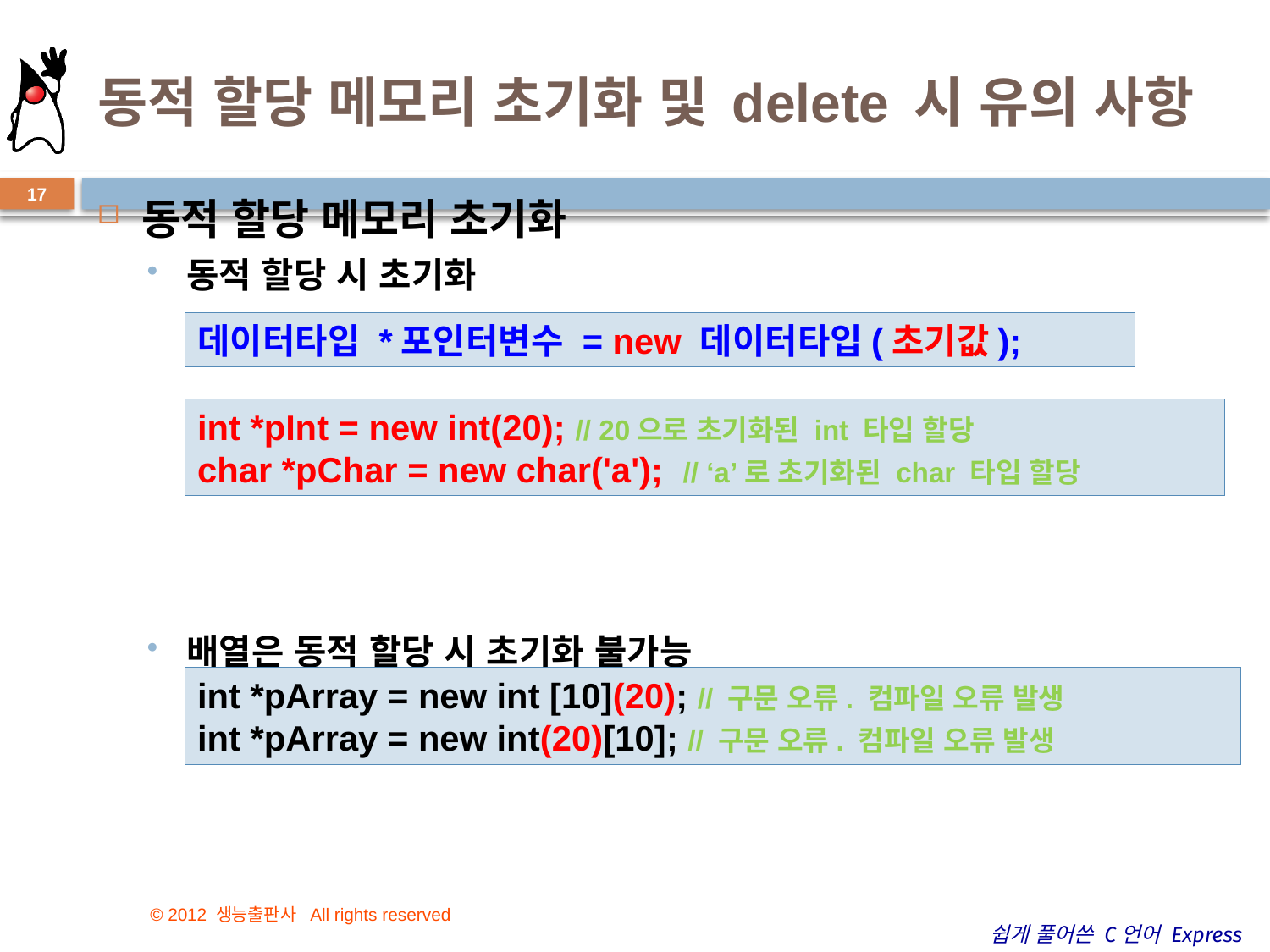

# 동적 할당 메모리 초기화 및 delete 시 유의 사항
17
동적 할당 메모리 초기화
동적 할당 시 초기화

배열은 동적 할당 시 초기화 불가능

데이터타입 *포인터변수 = new 데이터타입(초기값);
int *pInt = new int(20); // 20으로 초기화된 int 타입 할당
char *pChar = new char('a');  // ‘a’로 초기화된 char 타입 할당
int *pArray = new int [10](20); // 구문 오류. 컴파일 오류 발생
int *pArray = new int(20)[10]; // 구문 오류. 컴파일 오류 발생